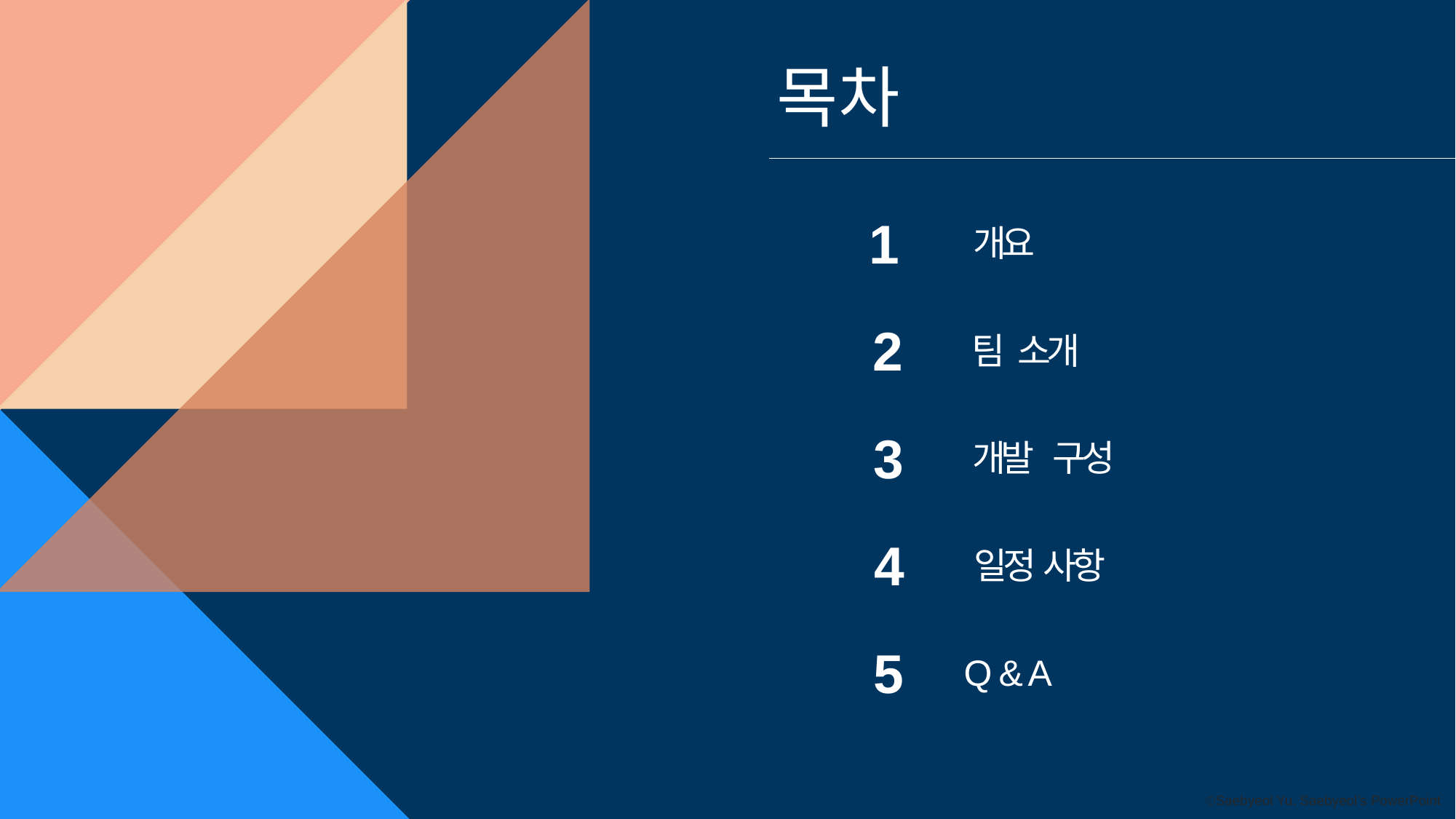

목차
1
개요
2
팀   소개
3
개발    구성
4
일정  사항
5
Q  &  A